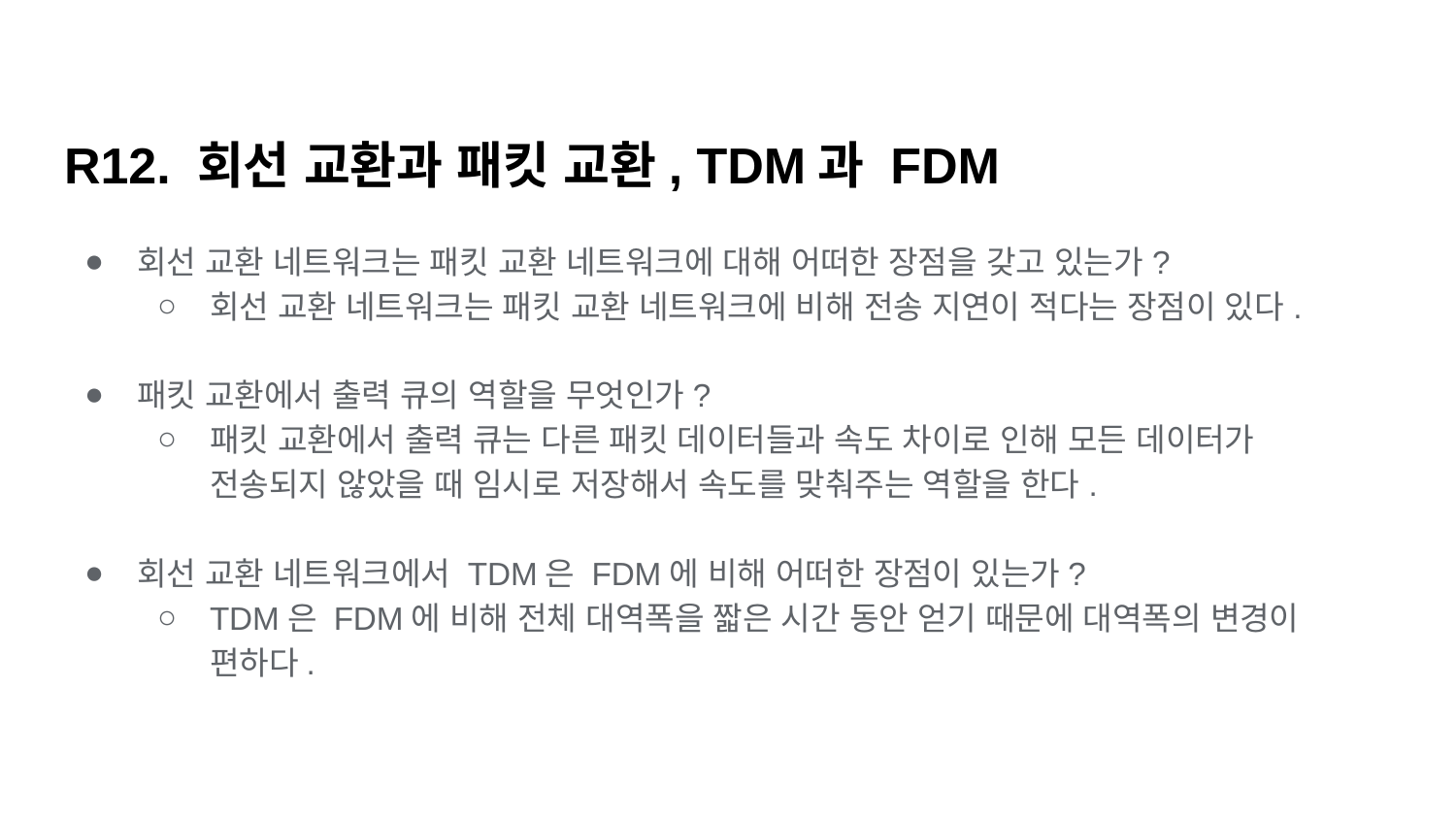

# R12. 회선 교환과 패킷 교환, TDM과 FDM
회선 교환 네트워크는 패킷 교환 네트워크에 대해 어떠한 장점을 갖고 있는가?
회선 교환 네트워크는 패킷 교환 네트워크에 비해 전송 지연이 적다는 장점이 있다.

패킷 교환에서 출력 큐의 역할을 무엇인가?
패킷 교환에서 출력 큐는 다른 패킷 데이터들과 속도 차이로 인해 모든 데이터가 전송되지 않았을 때 임시로 저장해서 속도를 맞춰주는 역할을 한다.

회선 교환 네트워크에서 TDM은 FDM에 비해 어떠한 장점이 있는가?
TDM은 FDM에 비해 전체 대역폭을 짧은 시간 동안 얻기 때문에 대역폭의 변경이 편하다.